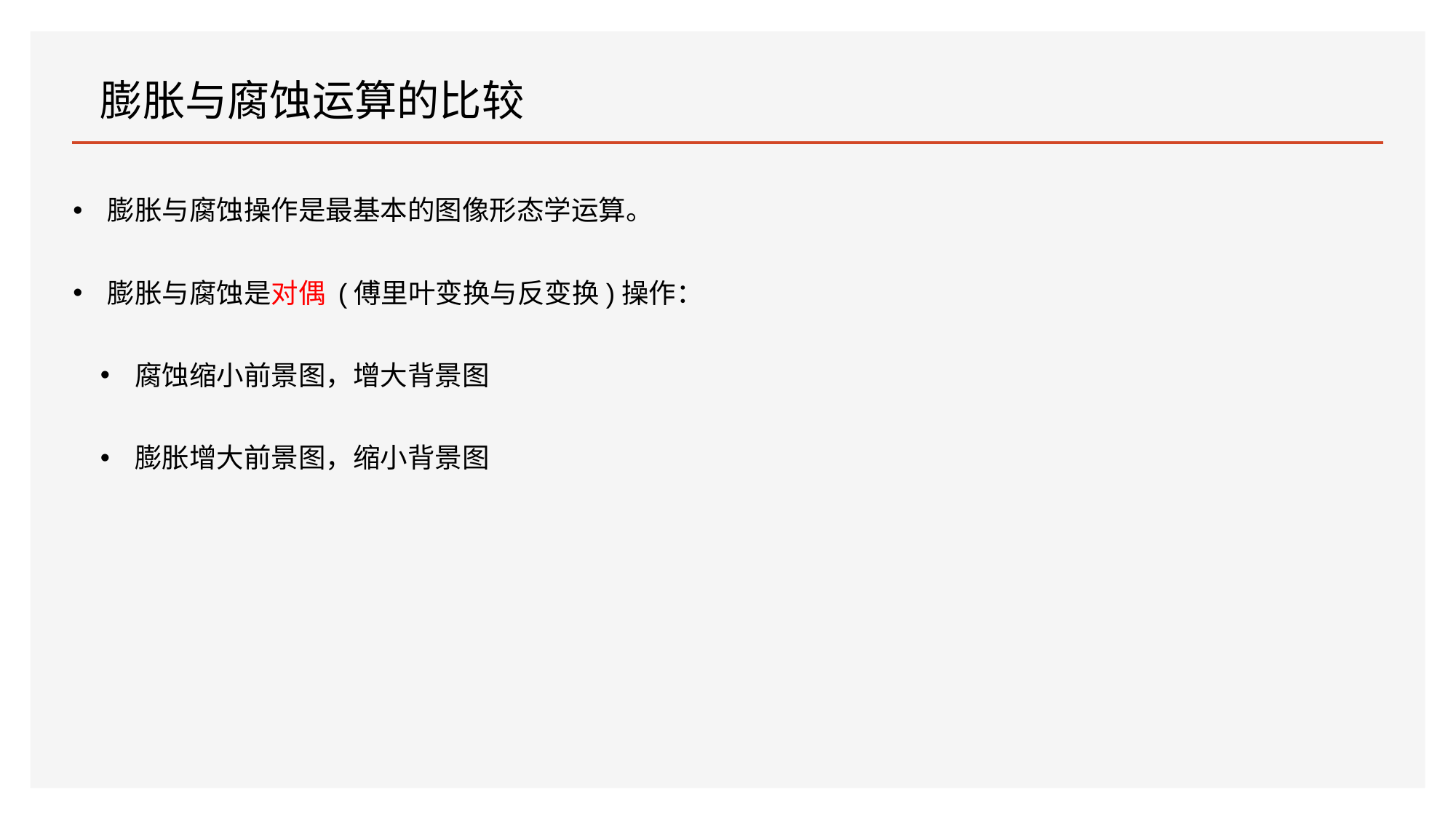

# 膨胀与腐蚀运算的比较
膨胀与腐蚀操作是最基本的图像形态学运算。
膨胀与腐蚀是对偶 (傅里叶变换与反变换)操作：
腐蚀缩小前景图，增大背景图
膨胀增大前景图，缩小背景图